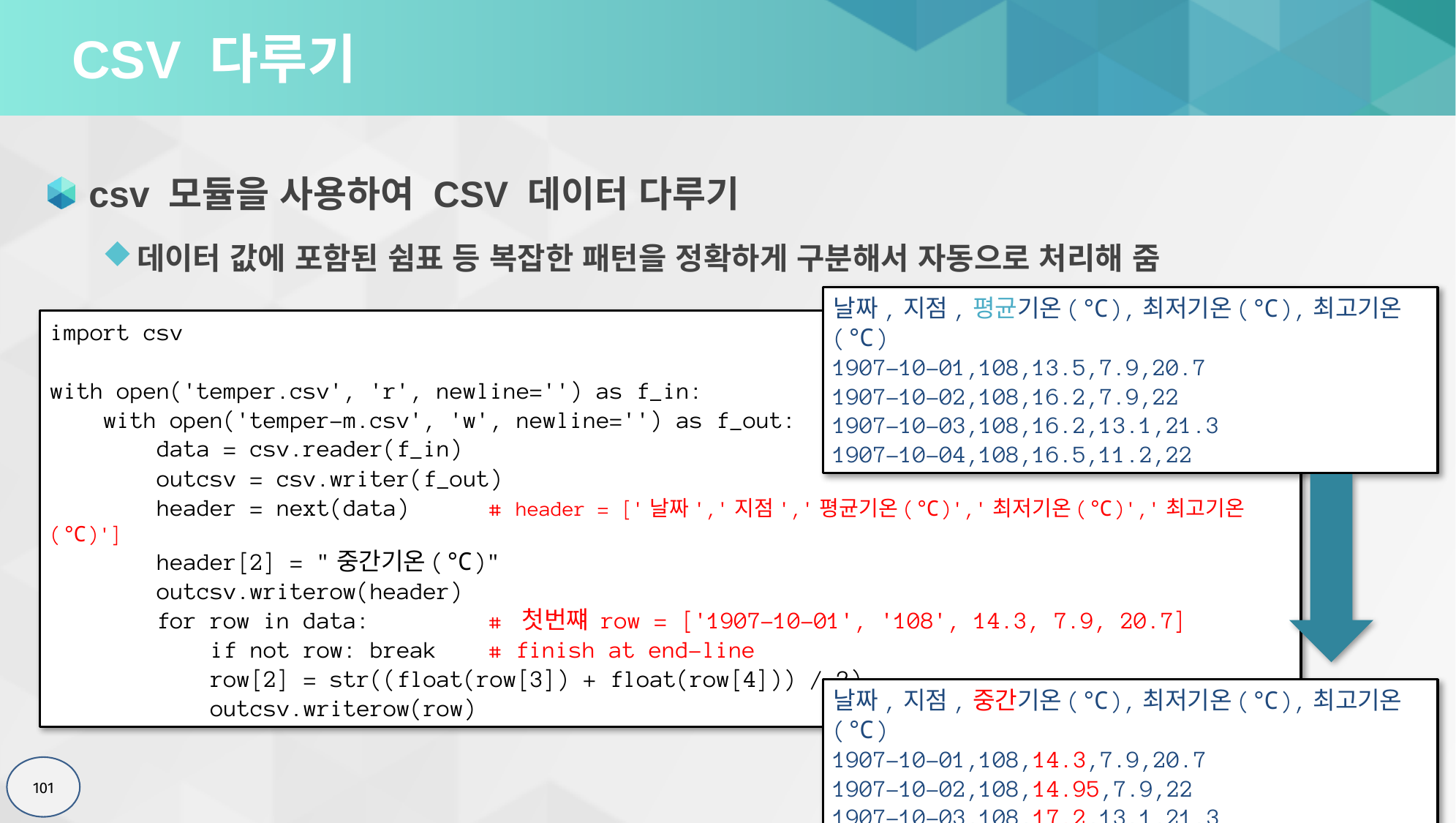

# CSV 다루기
csv 모듈을 사용하여 CSV 데이터 다루기
데이터 값에 포함된 쉼표 등 복잡한 패턴을 정확하게 구분해서 자동으로 처리해 줌
날짜,지점,평균기온(℃),최저기온(℃),최고기온(℃)
1907-10-01,108,13.5,7.9,20.7
1907-10-02,108,16.2,7.9,22
1907-10-03,108,16.2,13.1,21.3
1907-10-04,108,16.5,11.2,22
import csv

with open('temper.csv', 'r', newline='') as f_in:
    with open('temper-m.csv', 'w', newline='') as f_out:
        data = csv.reader(f_in)
        outcsv = csv.writer(f_out)
        header = next(data)	# header = ['날짜','지점','평균기온(℃)','최저기온(℃)','최고기온(℃)']
        header[2] = "중간기온(℃)"
        outcsv.writerow(header)
        for row in data:		# 첫번쨰 row = ['1907-10-01', '108', 14.3, 7.9, 20.7]
            if not row: break	# finish at end-line
            row[2] = str((float(row[3]) + float(row[4])) / 2)
            outcsv.writerow(row)

날짜,지점,중간기온(℃),최저기온(℃),최고기온(℃)
1907-10-01,108,14.3,7.9,20.7
1907-10-02,108,14.95,7.9,22
1907-10-03,108,17.2,13.1,21.3
1907-10-04,108,16.6,11.2,22